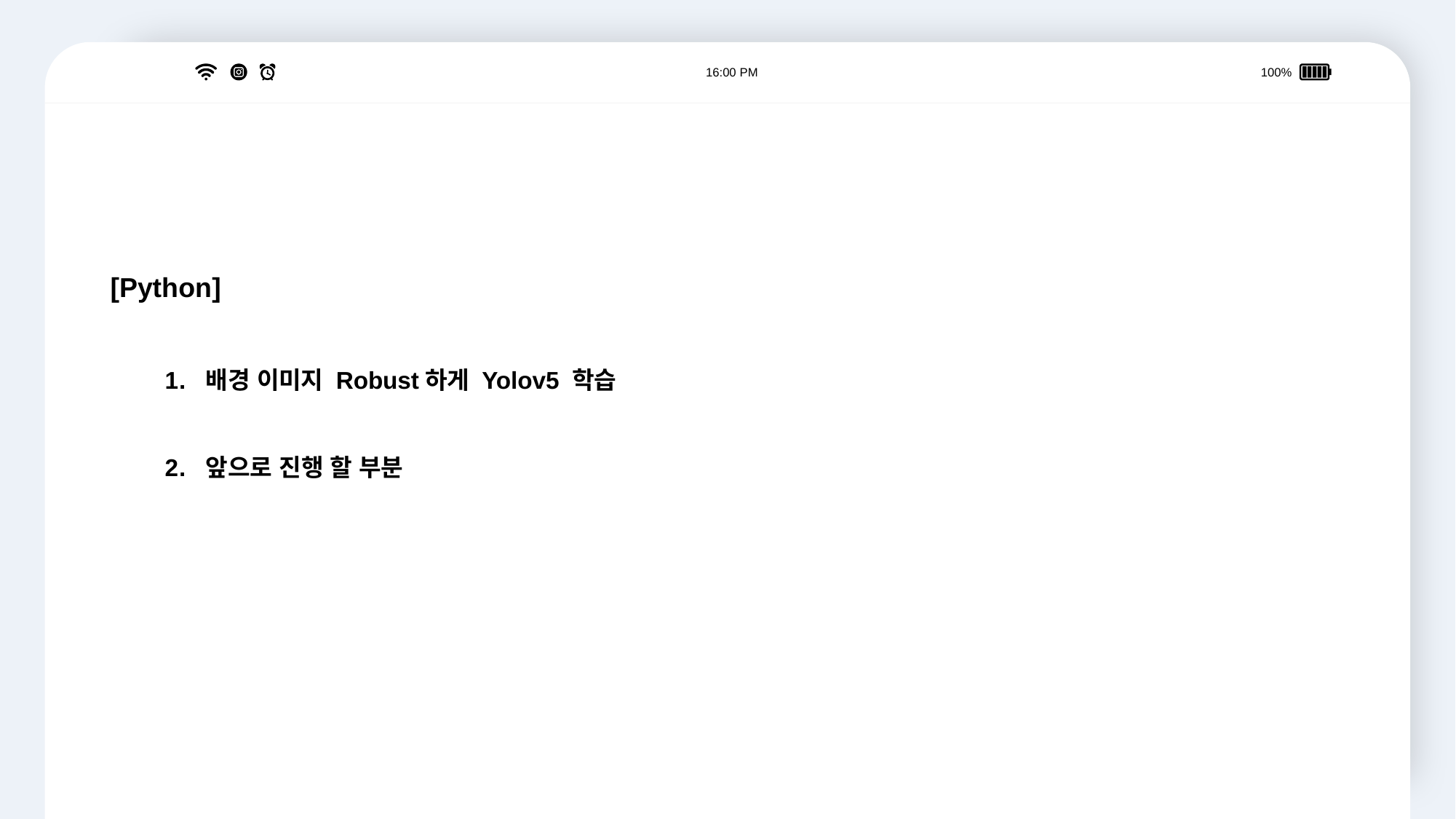

16:00 PM
100%

[Python]

배경 이미지 Robust하게 Yolov5 학습

앞으로 진행 할 부분